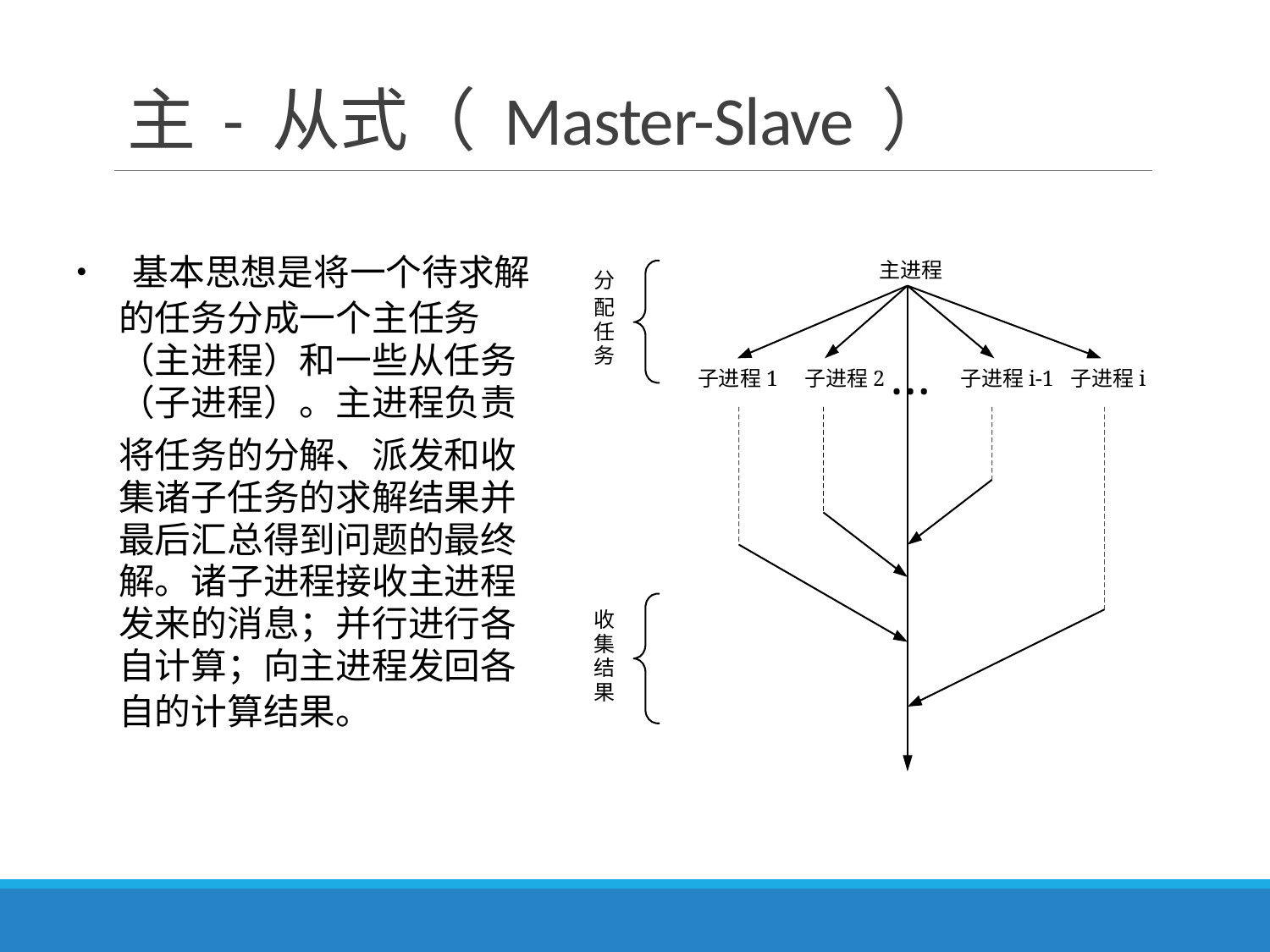

# 主 - 从式（ Master-Slave ）
•   基本思想是将一个待求解

主进程
分

配
任
务
的任务分成一个主任务
（主进程）和一些从任务
（子进程）。主进程负责

…
子进程1    子进程2
子进程i-1
子进程i

将任务的分解、派发和收
集诸子任务的求解结果并
最后汇总得到问题的最终
解。诸子进程接收主进程
发来的消息；并行进行各
自计算；向主进程发回各
自的计算结果。

收
集
结
果